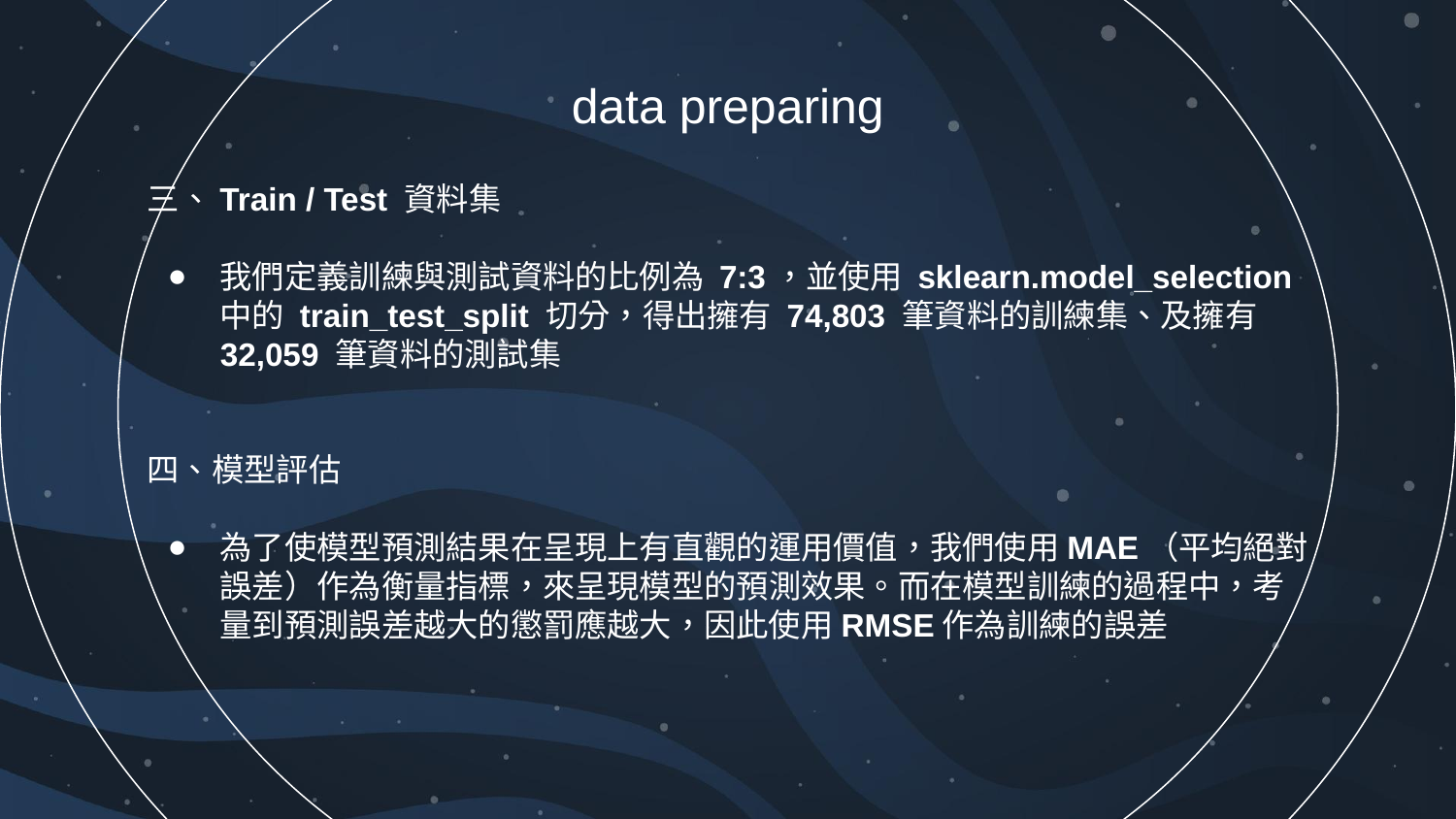

# data preparing
三、Train / Test 資料集

我們定義訓練與測試資料的比例為 7:3，並使用 sklearn.model_selection 中的 train_test_split 切分，得出擁有 74,803 筆資料的訓練集、及擁有 32,059 筆資料的測試集

四、模型評估

為了使模型預測結果在呈現上有直觀的運用價值，我們使用MAE（平均絕對誤差）作為衡量指標，來呈現模型的預測效果。而在模型訓練的過程中，考量到預測誤差越大的懲罰應越大，因此使用RMSE作為訓練的誤差